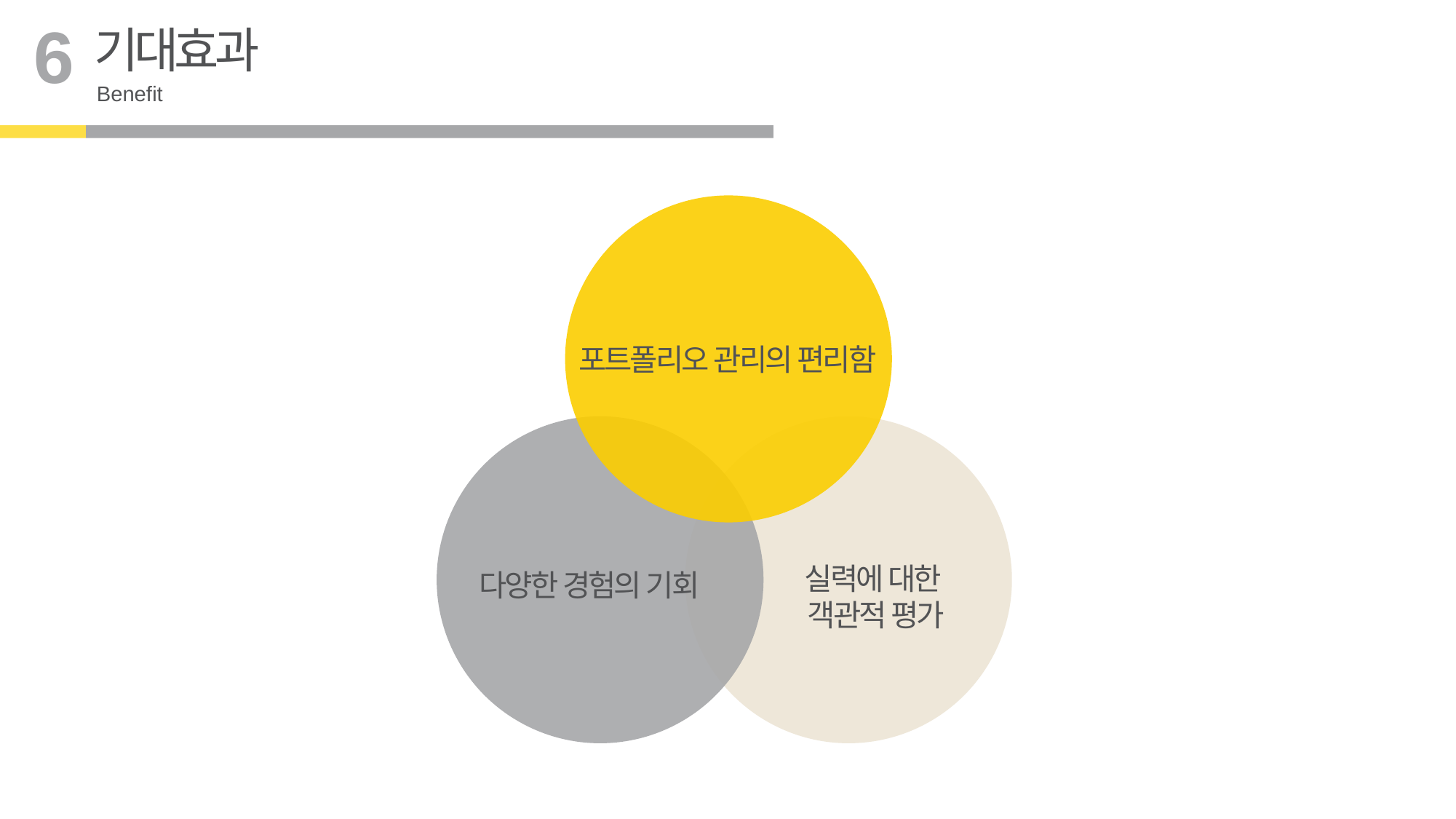

6
기대효과
Benefit

포트폴리오 관리의 편리함

실력에 대한
객관적 평가
다양한 경험의 기회